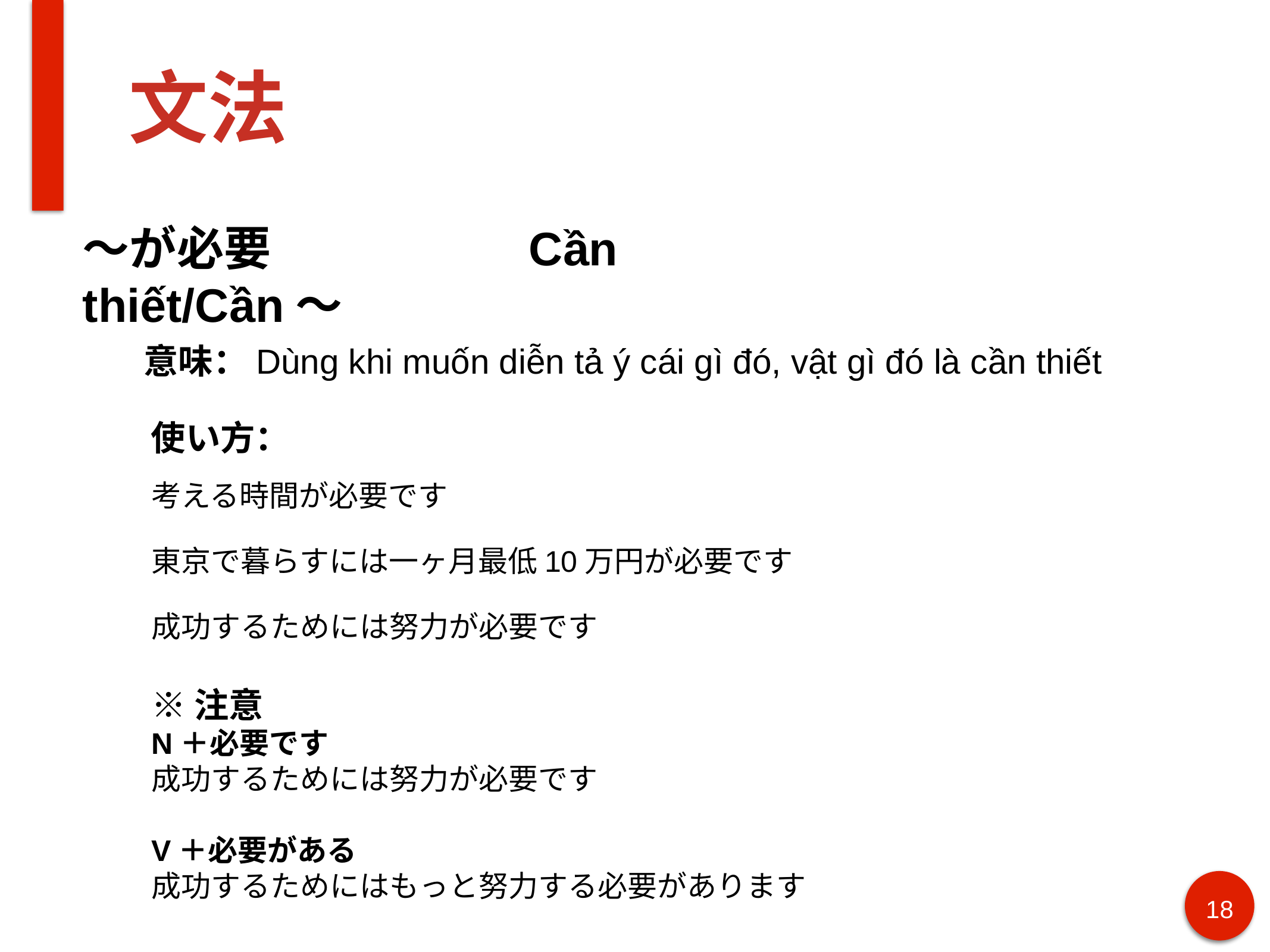

# 文法
〜が必要 			Cần thiết/Cần〜

意味：Dùng khi muốn diễn tả ý cái gì đó, vật gì đó là cần thiết
使い方：
考える時間が必要です
東京で暮らすには一ヶ月最低10万円が必要です
成功するためには努力が必要です
※注意
N＋必要です
成功するためには努力が必要です

V＋必要がある
成功するためにはもっと努力する必要があります
18